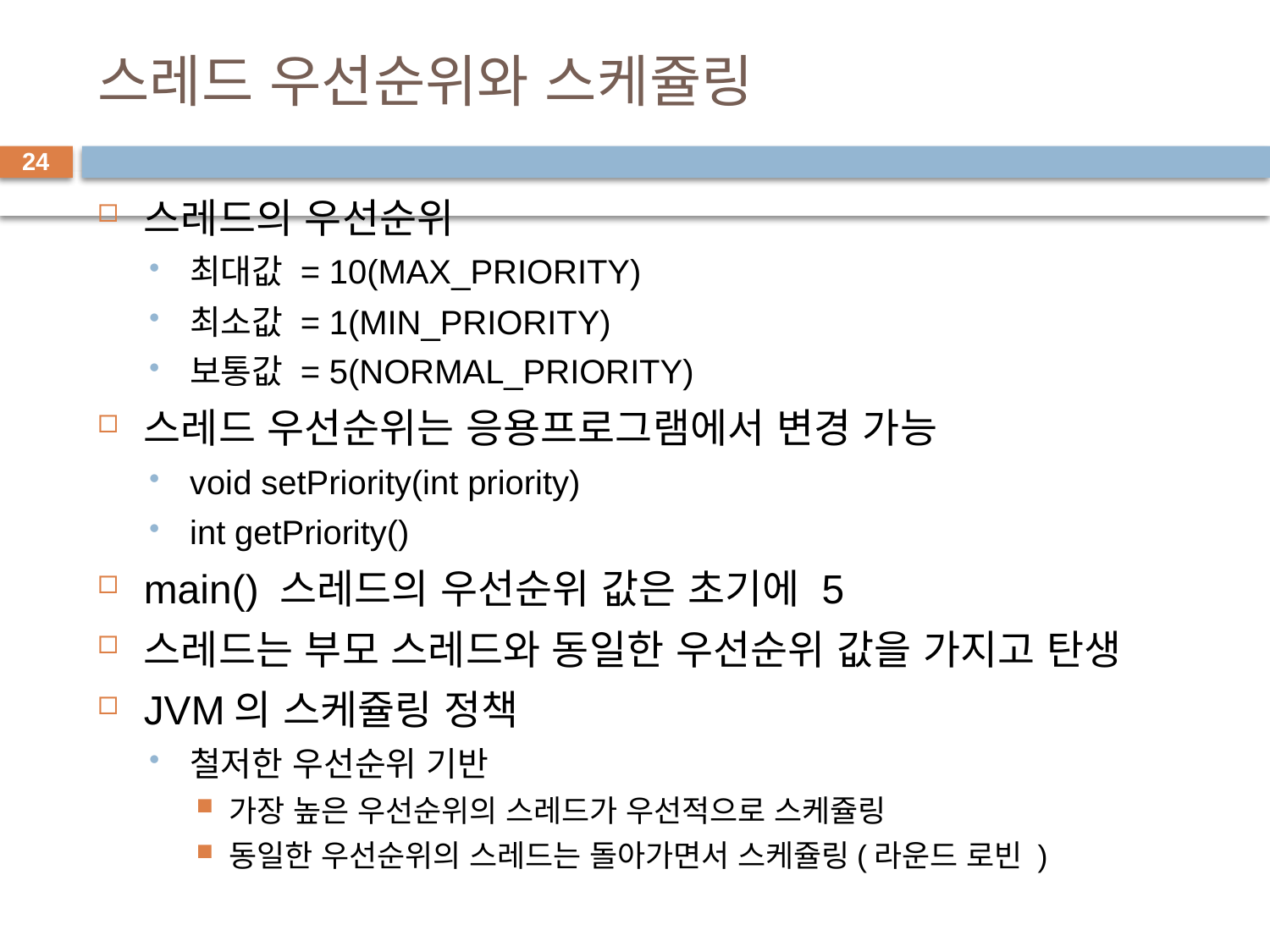

# 스레드 우선순위와 스케쥴링
24
스레드의 우선순위
최대값 = 10(MAX_PRIORITY)
최소값 = 1(MIN_PRIORITY)
보통값 = 5(NORMAL_PRIORITY)
스레드 우선순위는 응용프로그램에서 변경 가능
void setPriority(int priority)
int getPriority()
main() 스레드의 우선순위 값은 초기에 5
스레드는 부모 스레드와 동일한 우선순위 값을 가지고 탄생
JVM의 스케쥴링 정책
철저한 우선순위 기반
가장 높은 우선순위의 스레드가 우선적으로 스케쥴링
동일한 우선순위의 스레드는 돌아가면서 스케쥴링(라운드 로빈 )